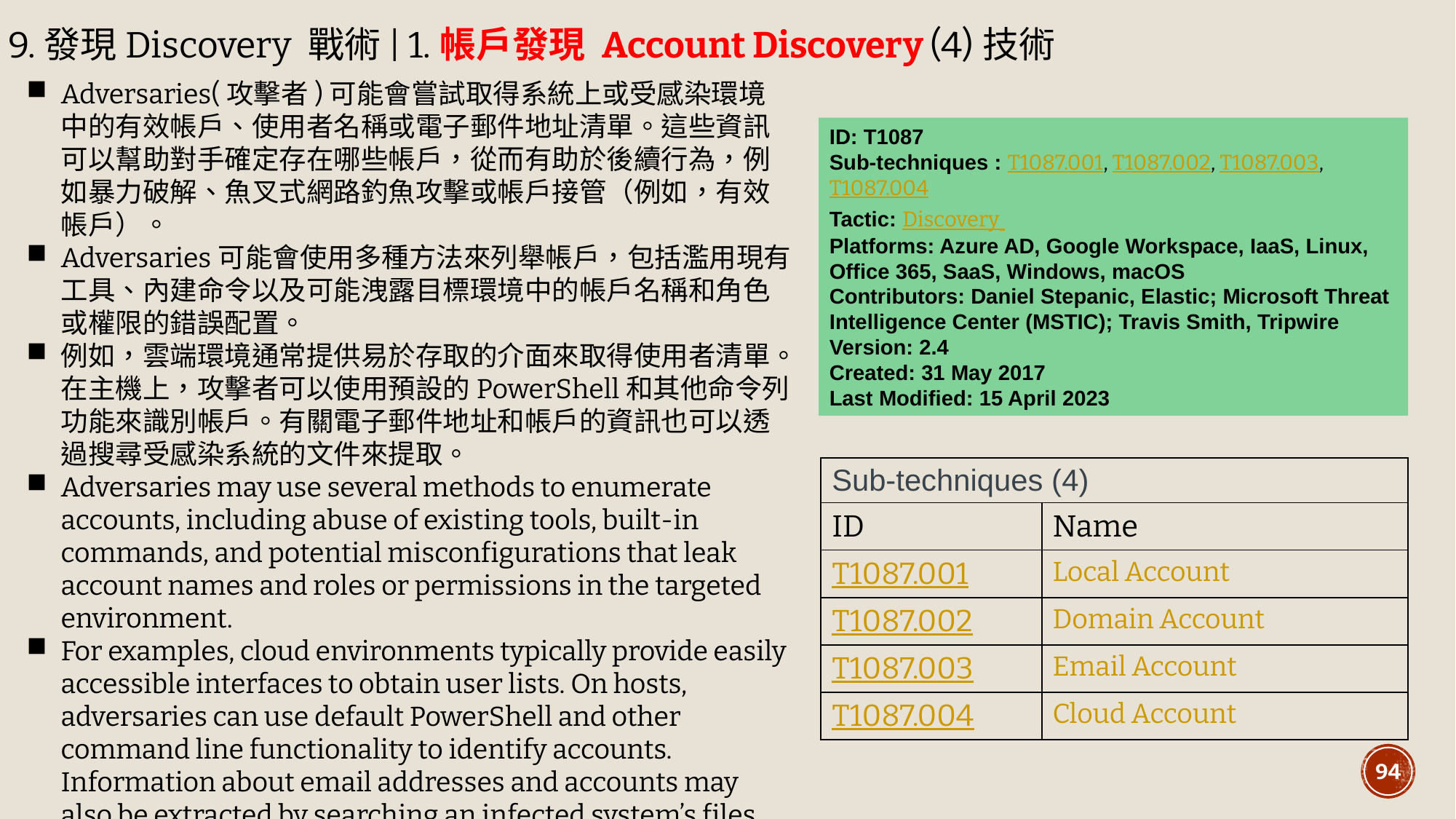

9.發現Discovery 戰術| 1.帳戶發現 Account Discovery (4)技術
Adversaries(攻擊者)可能會嘗試取得系統上或受感染環境中的有效帳戶、使用者名稱或電子郵件地址清單。這些資訊可以幫助對手確定存在哪些帳戶，從而有助於後續行為，例如暴力破解、魚叉式網路釣魚攻擊或帳戶接管（例如，有效帳戶）。
Adversaries可能會使用多種方法來列舉帳戶，包括濫用現有工具、內建命令以及可能洩露目標環境中的帳戶名稱和角色或權限的錯誤配置。
例如，雲端環境通常提供易於存取的介面來取得使用者清單。在主機上，攻擊者可以使用預設的PowerShell和其他命令列功能來識別帳戶。有關電子郵件地址和帳戶的資訊也可以透過搜尋受感染系統的文件來提取。
Adversaries may use several methods to enumerate accounts, including abuse of existing tools, built-in commands, and potential misconfigurations that leak account names and roles or permissions in the targeted environment.
For examples, cloud environments typically provide easily accessible interfaces to obtain user lists. On hosts, adversaries can use default PowerShell and other command line functionality to identify accounts. Information about email addresses and accounts may also be extracted by searching an infected system’s files.
ID: T1087
Sub-techniques : T1087.001, T1087.002, T1087.003, T1087.004
Tactic: Discovery
Platforms: Azure AD, Google Workspace, IaaS, Linux, Office 365, SaaS, Windows, macOS
Contributors: Daniel Stepanic, Elastic; Microsoft Threat Intelligence Center (MSTIC); Travis Smith, Tripwire
Version: 2.4
Created: 31 May 2017
Last Modified: 15 April 2023
| Sub-techniques (4) |  |
| --- | --- |
| ID | Name |
| T1087.001 | Local Account |
| T1087.002 | Domain Account |
| T1087.003 | Email Account |
| T1087.004 | Cloud Account |
94